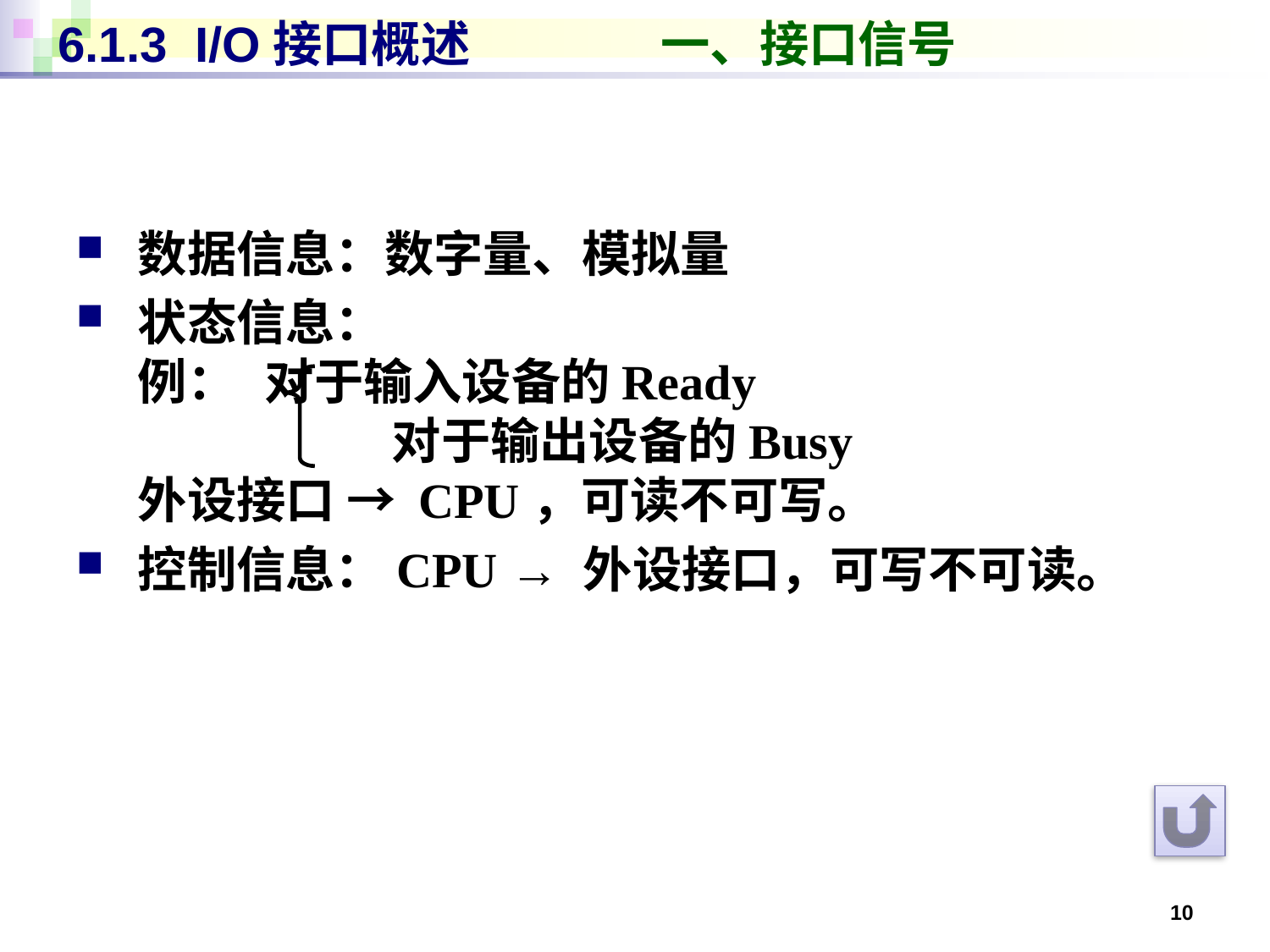

# 6.1.3  I/O接口概述                 一、接口信号
数据信息：数字量、模拟量
状态信息：
例：	对于输入设备的Ready
		对于输出设备的Busy
外设接口 → CPU，可读不可写。
控制信息：CPU → 外设接口，可写不可读。

10